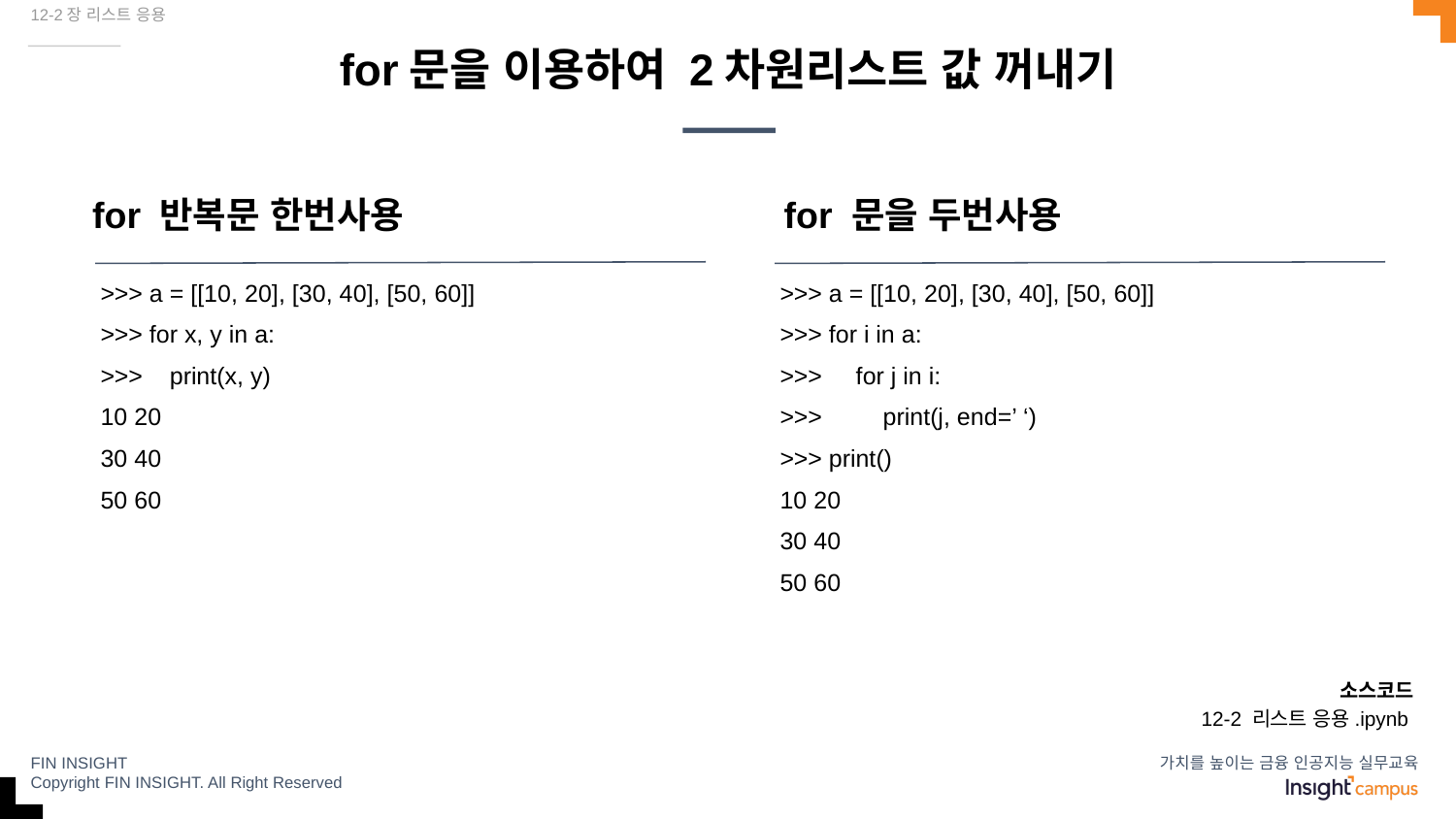

12-2장 리스트 응용
# for문을 이용하여 2차원리스트 값 꺼내기
for 반복문 한번사용
for 문을 두번사용
>>> a = [[10, 20], [30, 40], [50, 60]]
>>> for x, y in a:
>>>    print(x, y)
10 20
30 40
50 60
>>> a = [[10, 20], [30, 40], [50, 60]]
>>> for i in a:
>>>     for j in i:
>>>         print(j, end=’ ‘)
>>> print()
10 20
30 40
50 60
소스코드
12-2 리스트 응용.ipynb